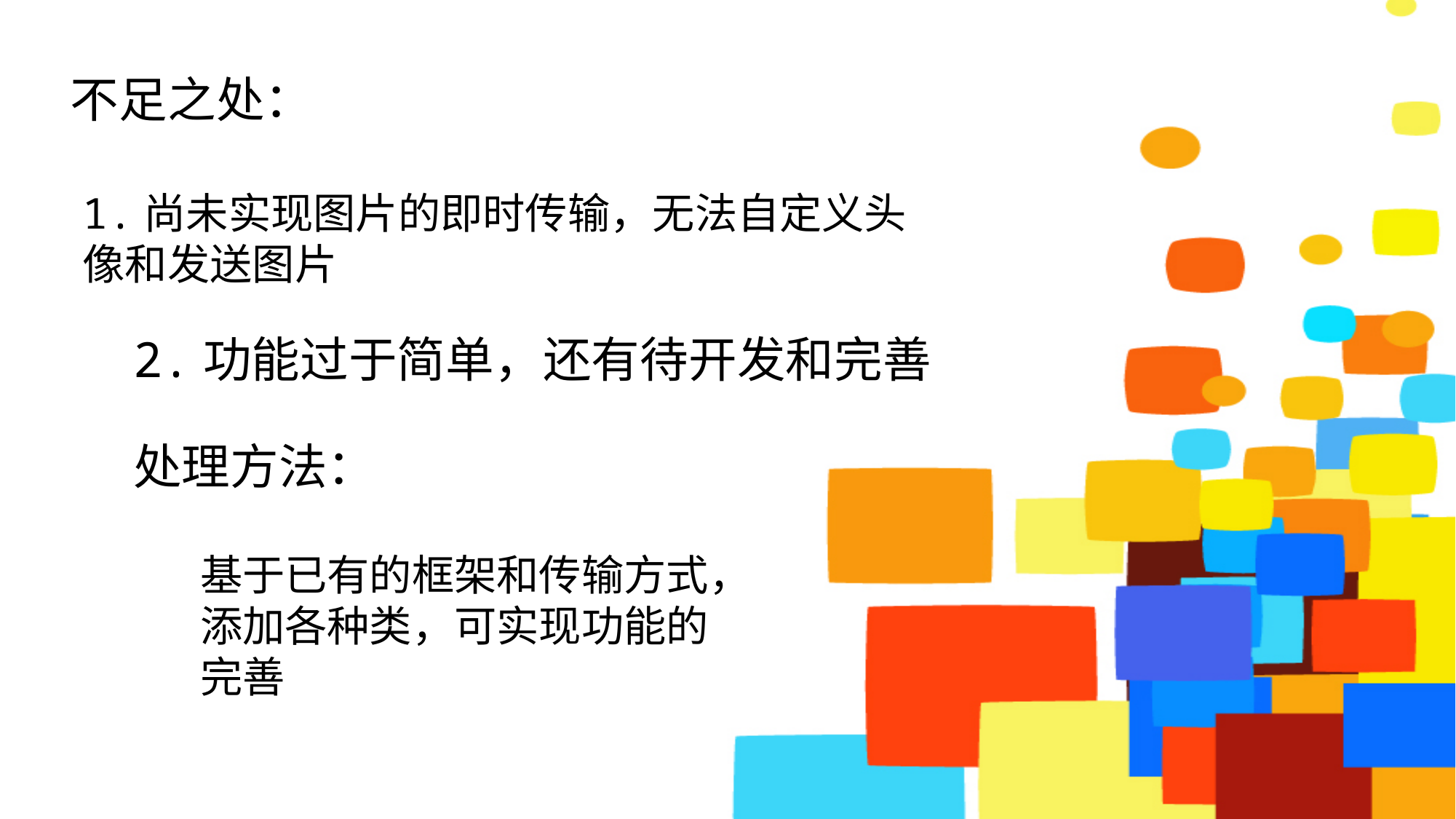

不足之处：
1.尚未实现图片的即时传输，无法自定义头像和发送图片
2.功能过于简单，还有待开发和完善
处理方法：
基于已有的框架和传输方式，添加各种类，可实现功能的完善